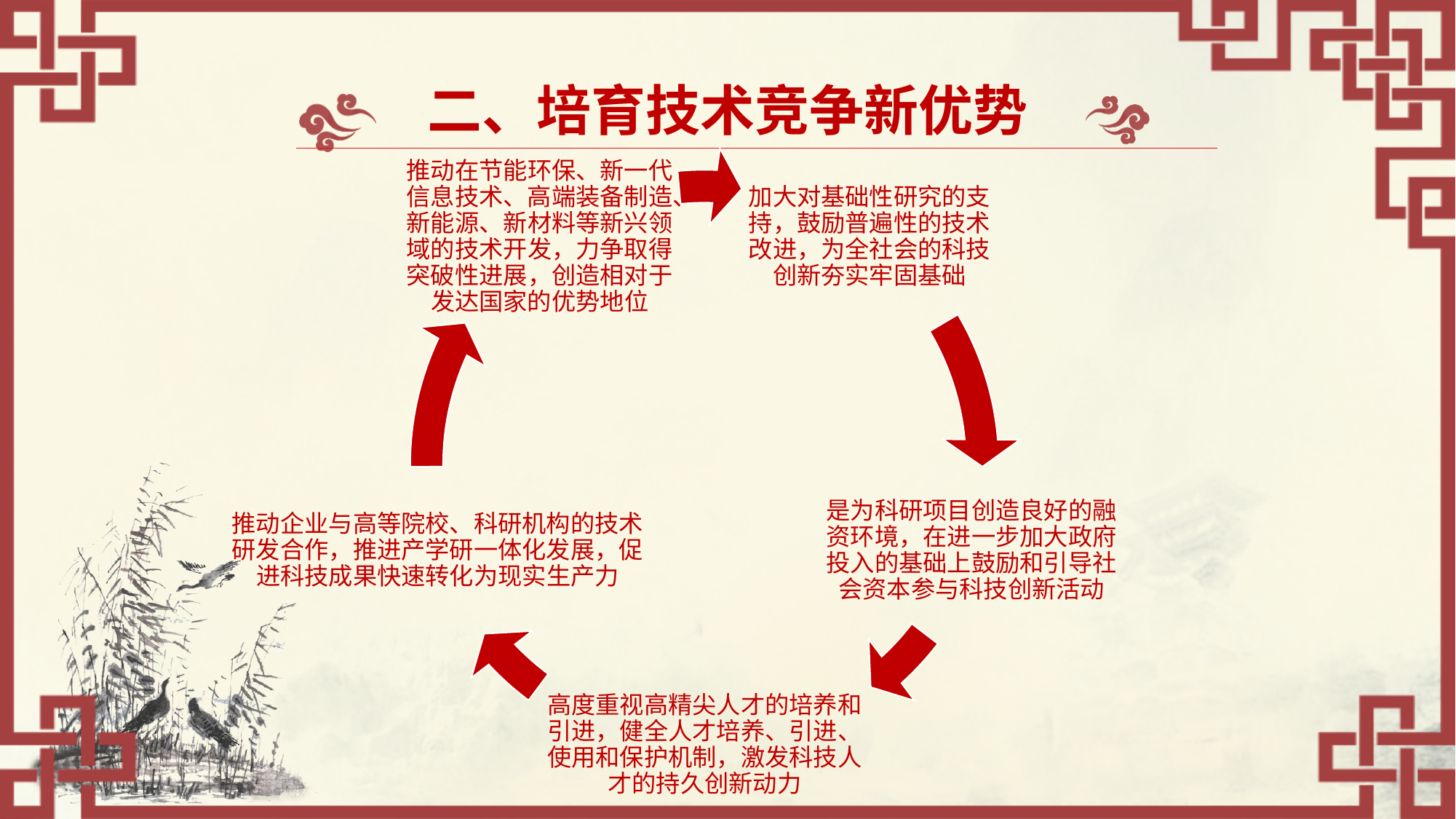

二、培育技术竞争新优势
加大对基础性研究的支持，鼓励普遍性的技术改进，为全社会的科技创新夯实牢固基础
是为科研项目创造良好的融资环境，在进一步加大政府投入的基础上鼓励和引导社会资本参与科技创新活动
高度重视高精尖人才的培养和引进，健全人才培养、引进、使用和保护机制，激发科技人才的持久创新动力
推动企业与高等院校、科研机构的技术研发合作，推进产学研一体化发展，促进科技成果快速转化为现实生产力
推动在节能环保、新一代信息技术、高端装备制造、新能源、新材料等新兴领域的技术开发，力争取得突破性进展，创造相对于发达国家的优势地位